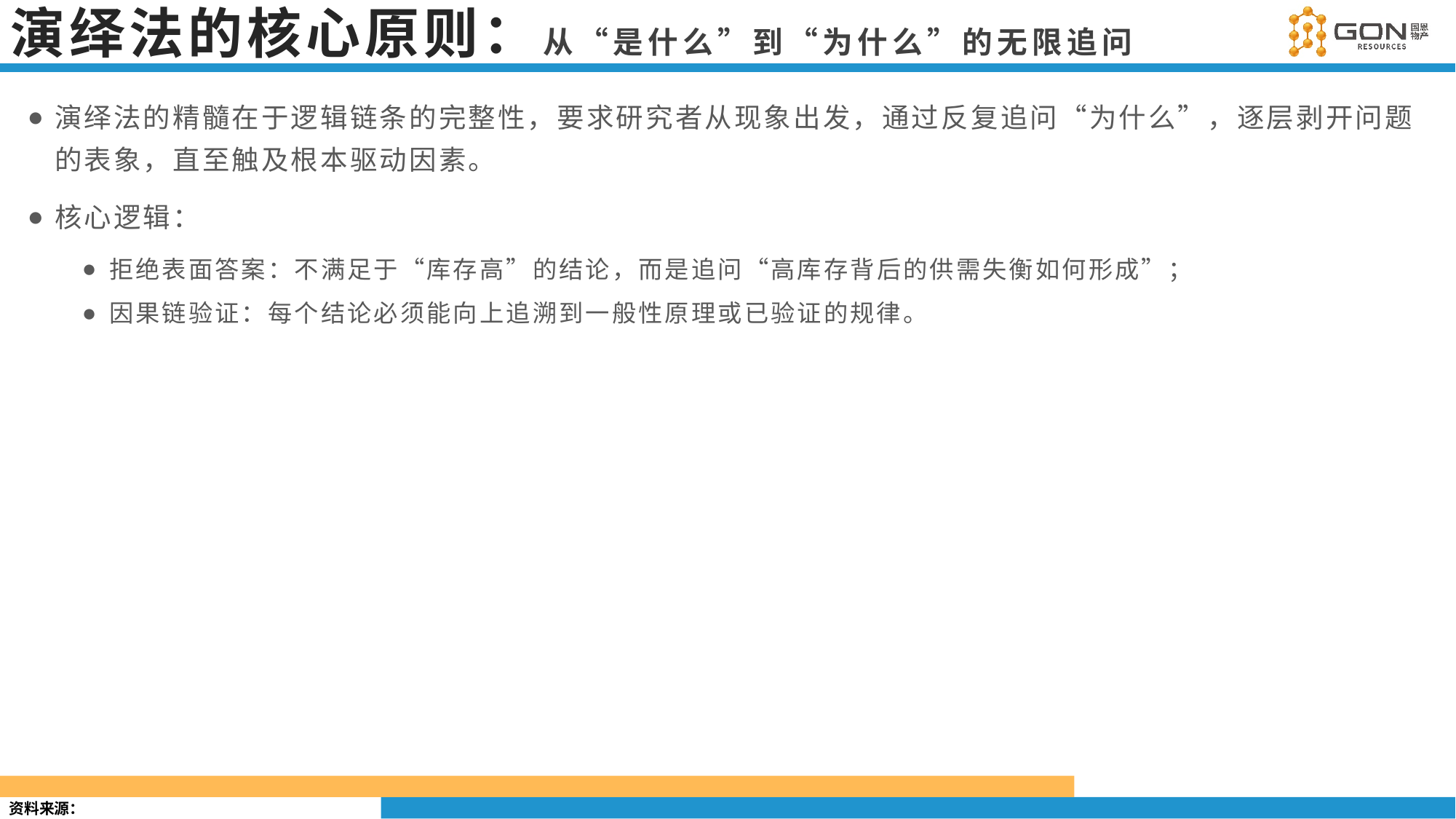

# 演绎法的核心原则：从“是什么”到“为什么”的无限追问
演绎法的精髓在于逻辑链条的完整性，要求研究者从现象出发，通过反复追问“为什么”，逐层剥开问题的表象，直至触及根本驱动因素。
核心逻辑：
拒绝表面答案：不满足于“库存高”的结论，而是追问“高库存背后的供需失衡如何形成”；
因果链验证：每个结论必须能向上追溯到一般性原理或已验证的规律。